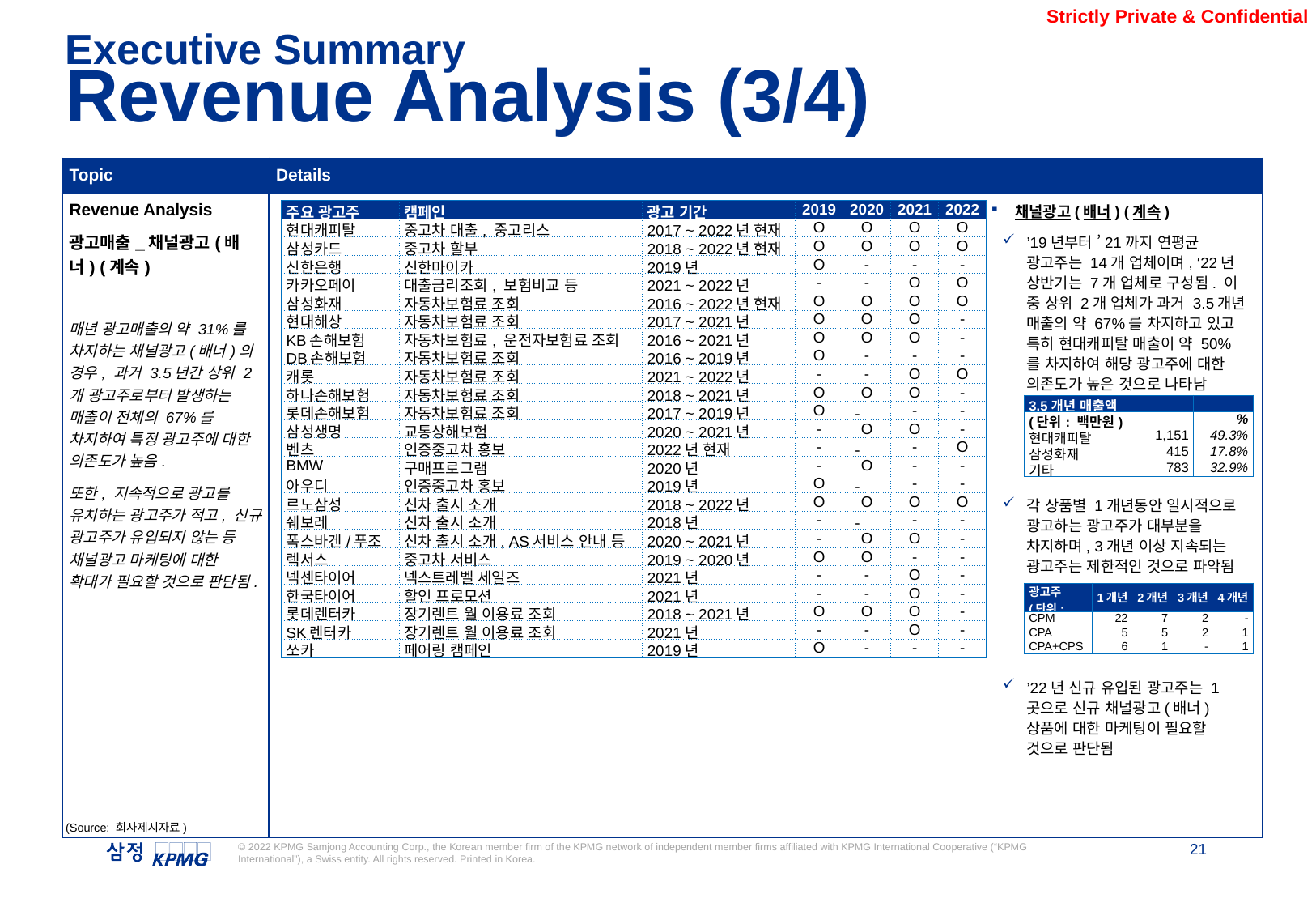

Executive Summary
Revenue Analysis (3/4)
| Topic | Details |
| --- | --- |
| Revenue Analysis 광고매출\_채널광고(배너) (계속) 매년 광고매출의 약 31%를 차지하는 채널광고(배너)의 경우, 과거 3.5년간 상위 2개 광고주로부터 발생하는 매출이 전체의 67%를 차지하여 특정 광고주에 대한 의존도가 높음. 또한, 지속적으로 광고를 유치하는 광고주가 적고, 신규 광고주가 유입되지 않는 등 채널광고 마케팅에 대한 확대가 필요할 것으로 판단됨. |  |
채널광고(배너) (계속)
’19년부터 ’21까지 연평균 광고주는 14개 업체이며, ‘22년 상반기는 7개 업체로 구성됨. 이 중 상위 2개 업체가 과거 3.5개년 매출의 약 67%를 차지하고 있고 특히 현대캐피탈 매출이 약 50%를 차지하여 해당 광고주에 대한 의존도가 높은 것으로 나타남

각 상품별 1개년동안 일시적으로 광고하는 광고주가 대부분을 차지하며, 3개년 이상 지속되는 광고주는 제한적인 것으로 파악됨

’22년 신규 유입된 광고주는 1곳으로 신규 채널광고(배너) 상품에 대한 마케팅이 필요할 것으로 판단됨

| 주요 광고주 | 캠페인 | 광고 기간 | 2019 | 2020 | 2021 | 2022 |
| --- | --- | --- | --- | --- | --- | --- |
| 현대캐피탈 | 중고차 대출, 중고리스 | 2017 ~ 2022년 현재 | O | O | O | O |
| 삼성카드 | 중고차 할부 | 2018 ~ 2022년 현재 | O | O | O | O |
| 신한은행 | 신한마이카 | 2019년 | O | - | - | - |
| 카카오페이 | 대출금리조회, 보험비교 등 | 2021 ~ 2022년 | - | - | O | O |
| 삼성화재 | 자동차보험료 조회 | 2016 ~ 2022년 현재 | O | O | O | O |
| 현대해상 | 자동차보험료 조회 | 2017 ~ 2021년 | O | O | O | - |
| KB손해보험 | 자동차보험료, 운전자보험료 조회 | 2016 ~ 2021년 | O | O | O | - |
| DB손해보험 | 자동차보험료 조회 | 2016 ~ 2019년 | O | - | - | - |
| 캐롯 | 자동차보험료 조회 | 2021 ~ 2022년 | - | - | O | O |
| 하나손해보험 | 자동차보험료 조회 | 2018 ~ 2021년 | O | O | O | - |
| 롯데손해보험 | 자동차보험료 조회 | 2017 ~ 2019년 | O | - | - | - |
| 삼성생명 | 교통상해보험 | 2020 ~ 2021년 | - | O | O | - |
| 벤츠 | 인증중고차 홍보 | 2022년 현재 | - | - | - | O |
| BMW | 구매프로그램 | 2020년 | - | O | - | - |
| 아우디 | 인증중고차 홍보 | 2019년 | O | - | - | - |
| 르노삼성 | 신차 출시 소개 | 2018 ~ 2022년 | O | O | O | O |
| 쉐보레 | 신차 출시 소개 | 2018년 | - | - | - | - |
| 폭스바겐/푸조 | 신차 출시 소개, AS서비스 안내 등 | 2020 ~ 2021년 | - | O | O | - |
| 렉서스 | 중고차 서비스 | 2019 ~ 2020년 | O | O | - | - |
| 넥센타이어 | 넥스트레벨 세일즈 | 2021년 | - | - | O | - |
| 한국타이어 | 할인 프로모션 | 2021년 | - | - | O | - |
| 롯데렌터카 | 장기렌트 월 이용료 조회 | 2018 ~ 2021년 | O | O | O | - |
| SK렌터카 | 장기렌트 월 이용료 조회 | 2021년 | - | - | O | - |
| 쏘카 | 페어링 캠페인 | 2019년 | O | - | - | - |
| 3.5개년 매출액 |  |  |
| --- | --- | --- |
| (단위: 백만원) |  | % |
| 현대캐피탈 | 1,151 | 49.3% |
| 삼성화재 | 415 | 17.8% |
| 기타 | 783 | 32.9% |
| 광고주 (단위: 개) | 1개년 | 2개년 | 3개년 | 4개년 |
| --- | --- | --- | --- | --- |
| CPM | 22 | 7 | 2 | - |
| CPA | 5 | 5 | 2 | 1 |
| CPA+CPS | 6 | 1 | - | 1 |
(Source: 회사제시자료)